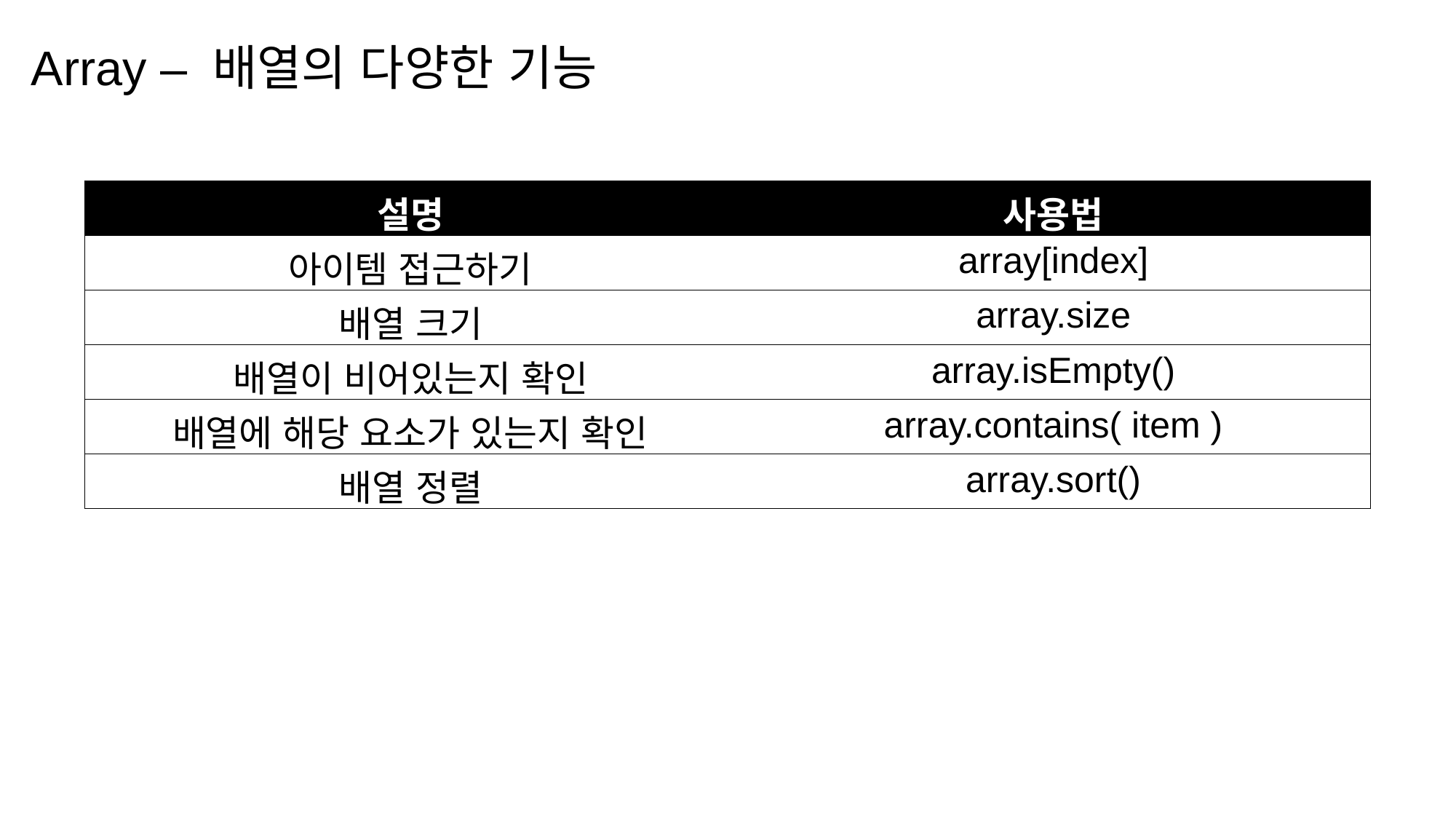

Array – 배열의 다양한 기능
나눔스퀘어OTF ExtraBold
나눔스퀘어OTF Bold
| 설명 | 사용법 |
| --- | --- |
| 아이템 접근하기 | array[index] |
| 배열 크기 | array.size |
| 배열이 비어있는지 확인 | array.isEmpty() |
| 배열에 해당 요소가 있는지 확인 | array.contains( item ) |
| 배열 정렬 | array.sort() |
나눔스퀘어OTF
나눔스퀘어 Light
나눔스퀘어 Light
나눔스퀘어OTF